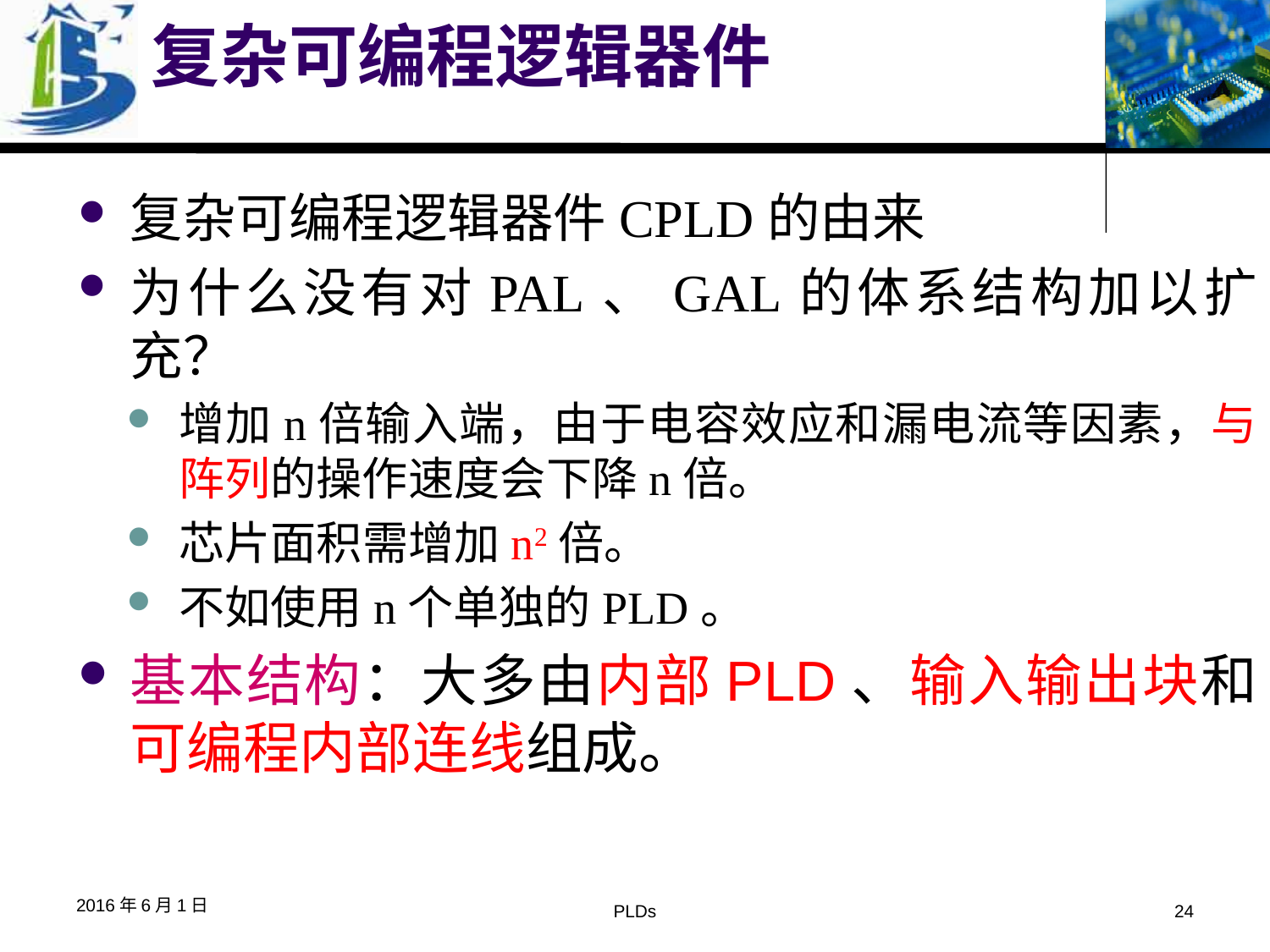

# 复杂可编程逻辑器件
复杂可编程逻辑器件CPLD的由来
为什么没有对PAL、GAL的体系结构加以扩充？
增加n倍输入端，由于电容效应和漏电流等因素，与阵列的操作速度会下降n倍。
芯片面积需增加n2倍。
不如使用n个单独的PLD。
基本结构：大多由内部PLD、输入输出块和可编程内部连线组成。

2016年6月1日
PLDs
24